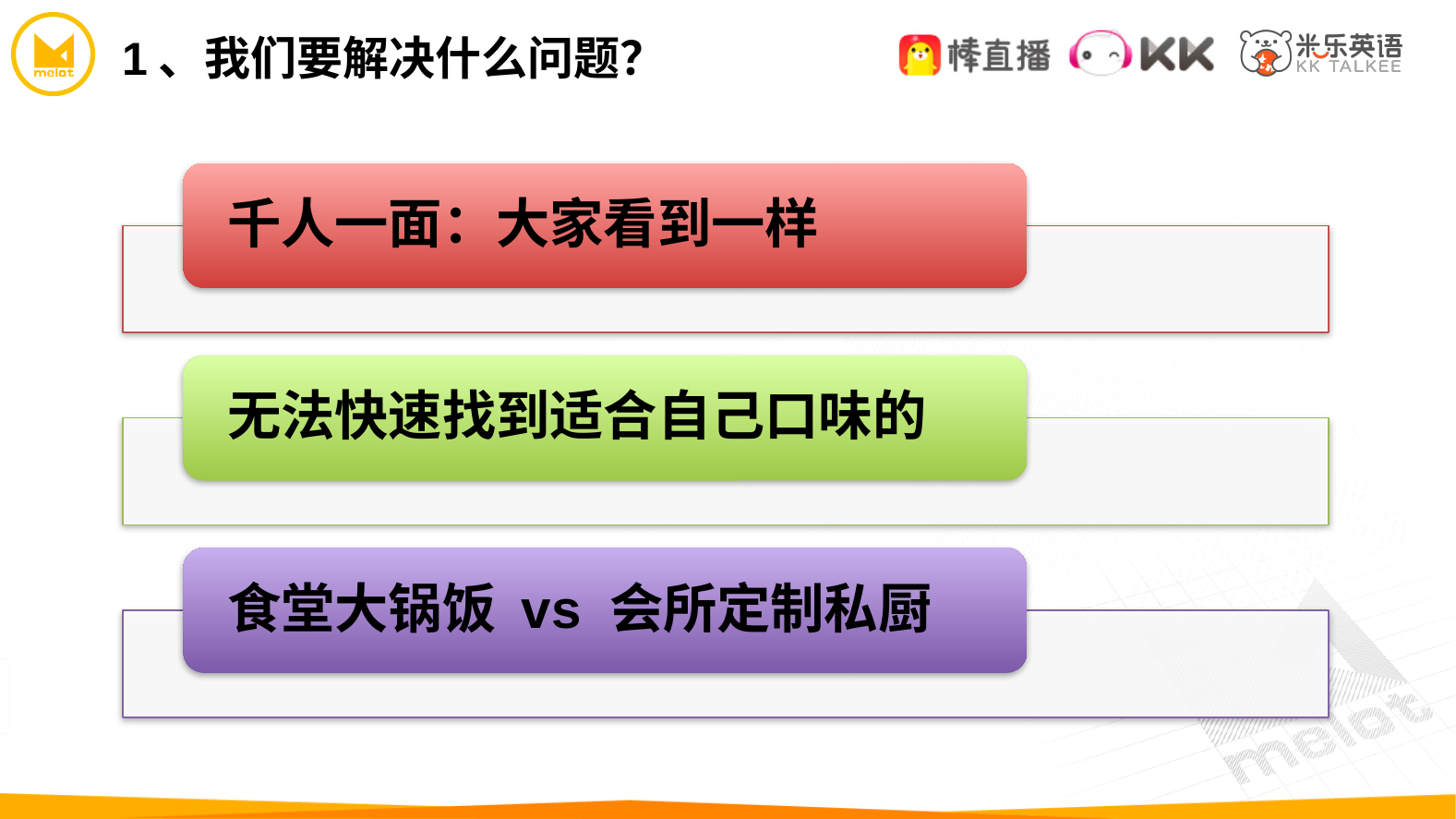

1、我们要解决什么问题？
千人一面：大家看到一样
无法快速找到适合自己口味的
食堂大锅饭 vs 会所定制私厨